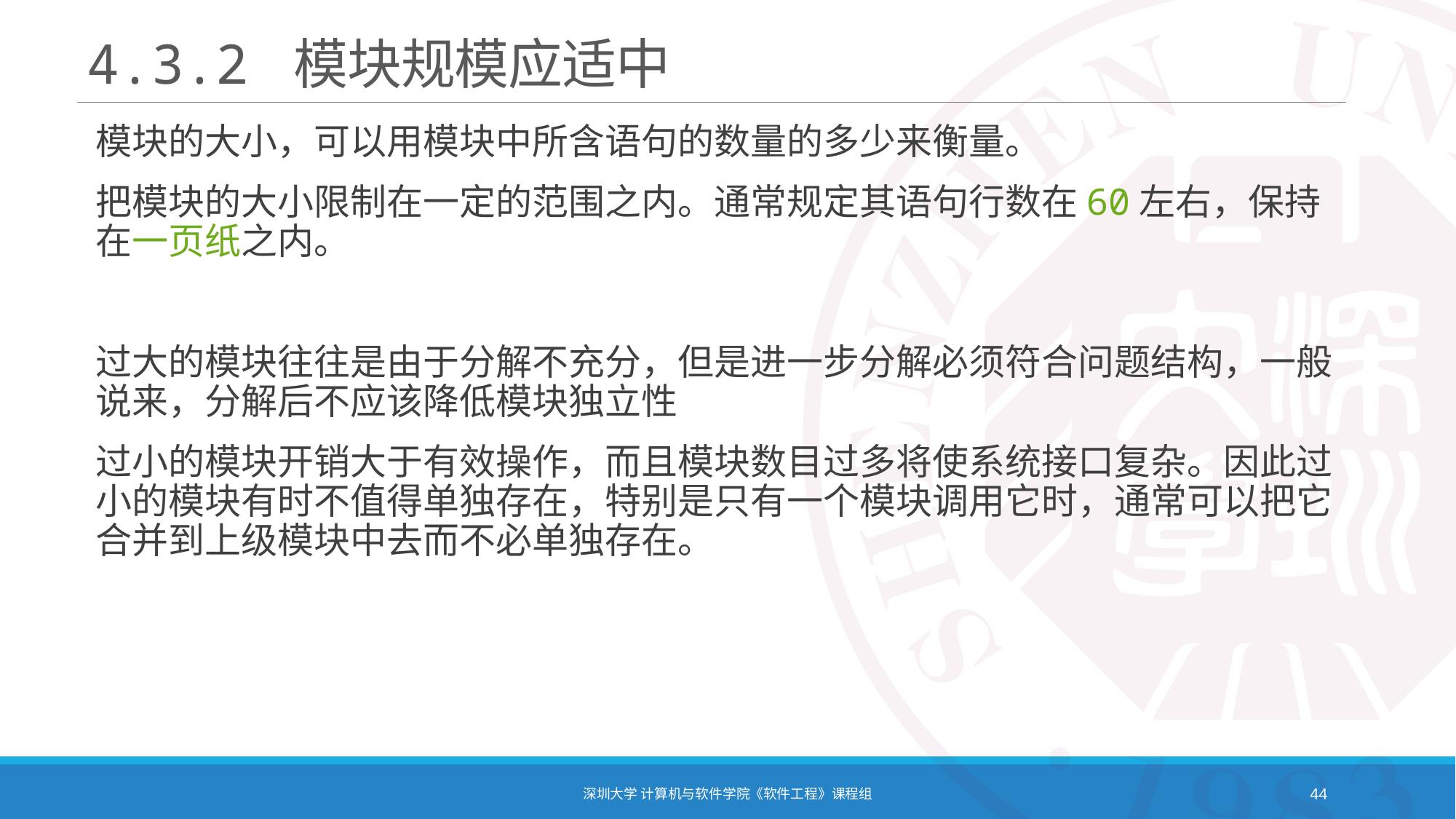

# 4.3.2 模块规模应适中
模块的大小，可以用模块中所含语句的数量的多少来衡量。
把模块的大小限制在一定的范围之内。通常规定其语句行数在60左右，保持在一页纸之内。

过大的模块往往是由于分解不充分，但是进一步分解必须符合问题结构，一般说来，分解后不应该降低模块独立性
过小的模块开销大于有效操作，而且模块数目过多将使系统接口复杂。因此过小的模块有时不值得单独存在，特别是只有一个模块调用它时，通常可以把它合并到上级模块中去而不必单独存在。

深圳大学 计算机与软件学院《软件工程》课程组
44